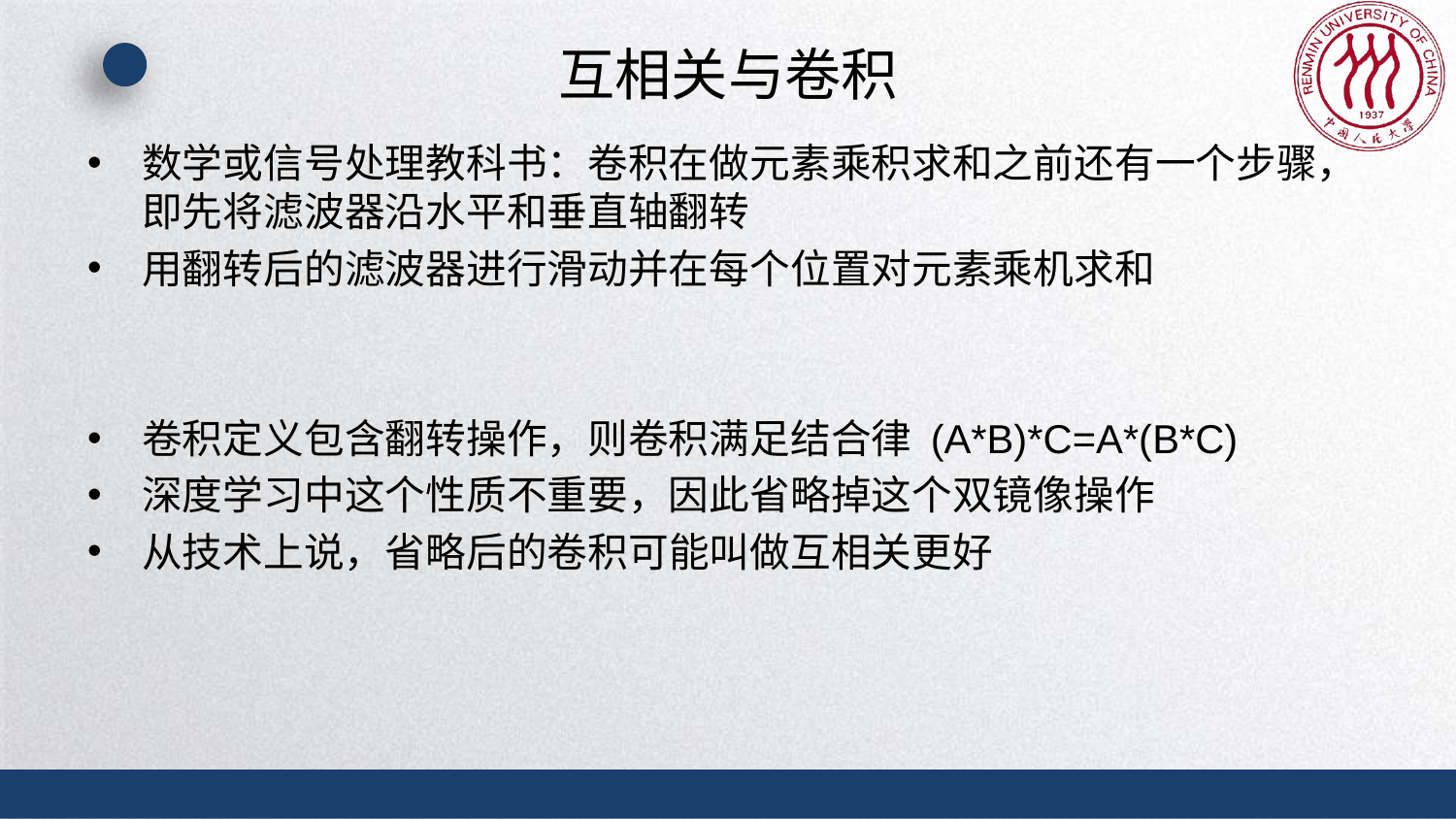

# 互相关与卷积
数学或信号处理教科书：卷积在做元素乘积求和之前还有一个步骤，即先将滤波器沿水平和垂直轴翻转
用翻转后的滤波器进行滑动并在每个位置对元素乘机求和

卷积定义包含翻转操作，则卷积满足结合律 (A*B)*C=A*(B*C)
深度学习中这个性质不重要，因此省略掉这个双镜像操作
从技术上说，省略后的卷积可能叫做互相关更好